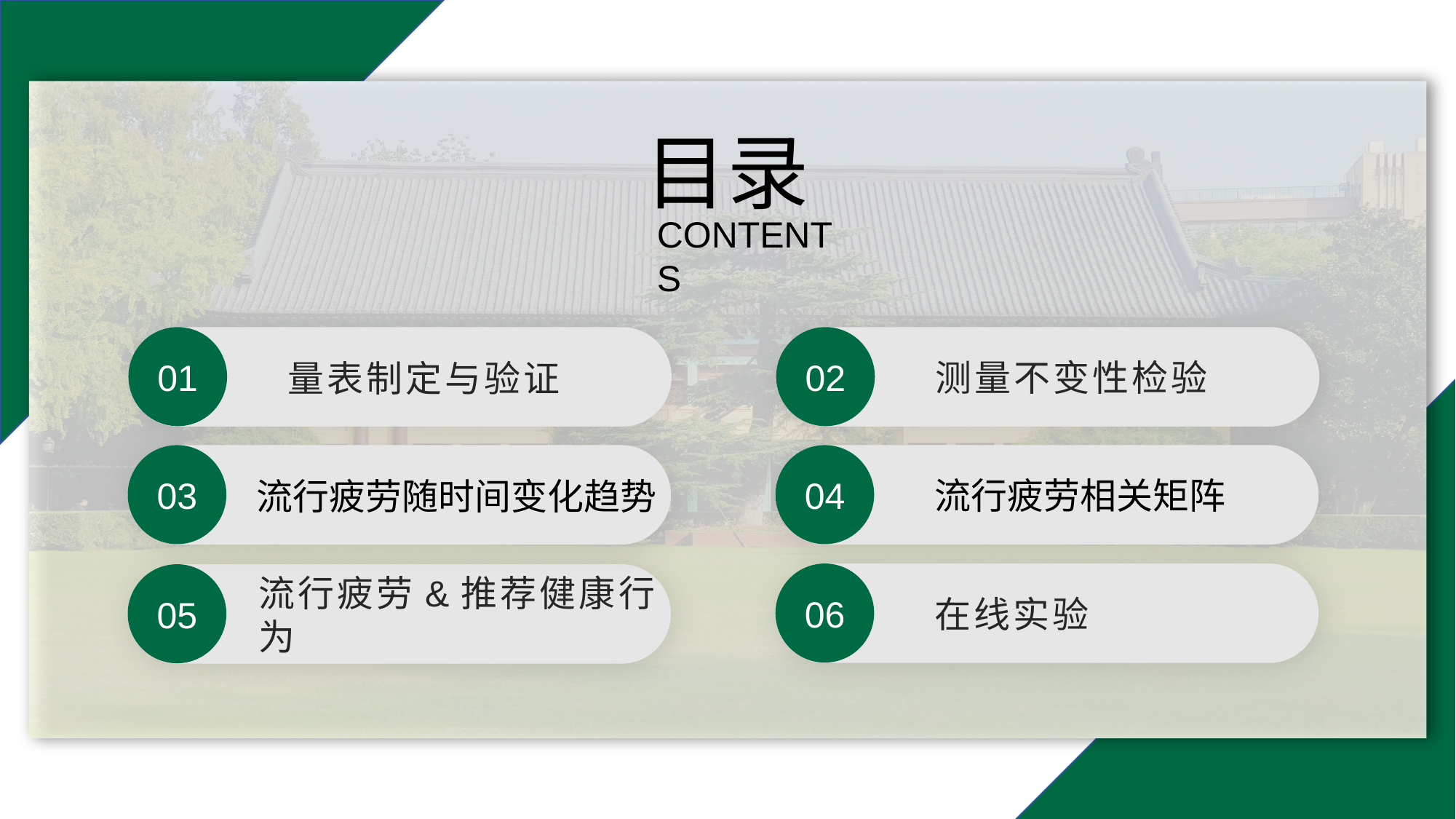

目录
CONTENTS

01
量表制定与验证

02
测量不变性检验

03
流行疲劳随时间变化趋势

04
流行疲劳相关矩阵

06
在线实验

05
流行疲劳&推荐健康行为